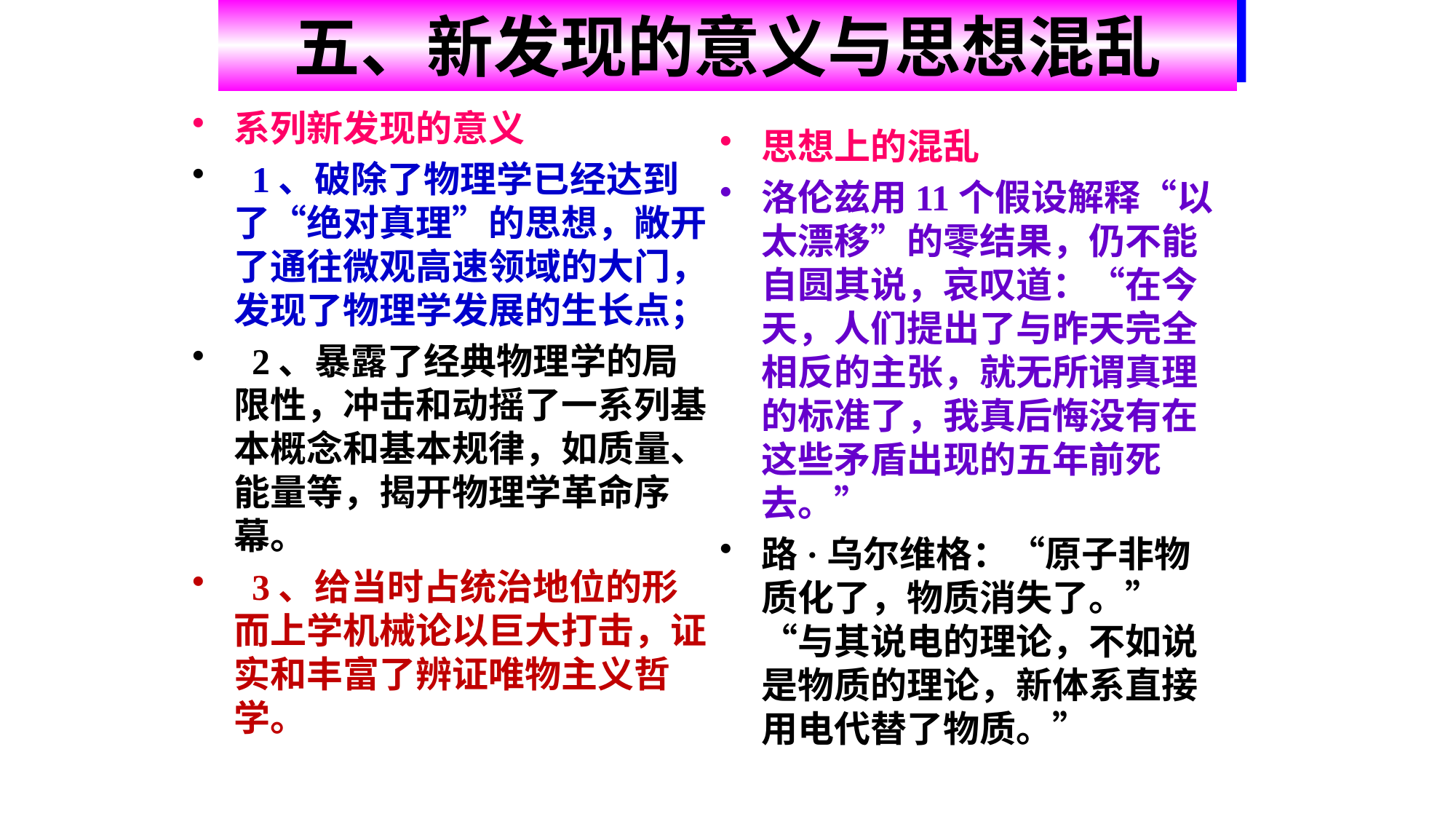

五、新发现的意义与思想混乱
系列新发现的意义
  1、破除了物理学已经达到了“绝对真理”的思想，敞开了通往微观高速领域的大门，发现了物理学发展的生长点；
  2、暴露了经典物理学的局限性，冲击和动摇了一系列基本概念和基本规律，如质量、能量等，揭开物理学革命序幕。
  3、给当时占统治地位的形而上学机械论以巨大打击，证实和丰富了辨证唯物主义哲学。
思想上的混乱
洛伦兹用11个假设解释“以太漂移”的零结果，仍不能自圆其说，哀叹道：“在今天，人们提出了与昨天完全相反的主张，就无所谓真理的标准了，我真后悔没有在这些矛盾出现的五年前死去。”
路·乌尔维格：“原子非物质化了，物质消失了。”“与其说电的理论，不如说是物质的理论，新体系直接用电代替了物质。”